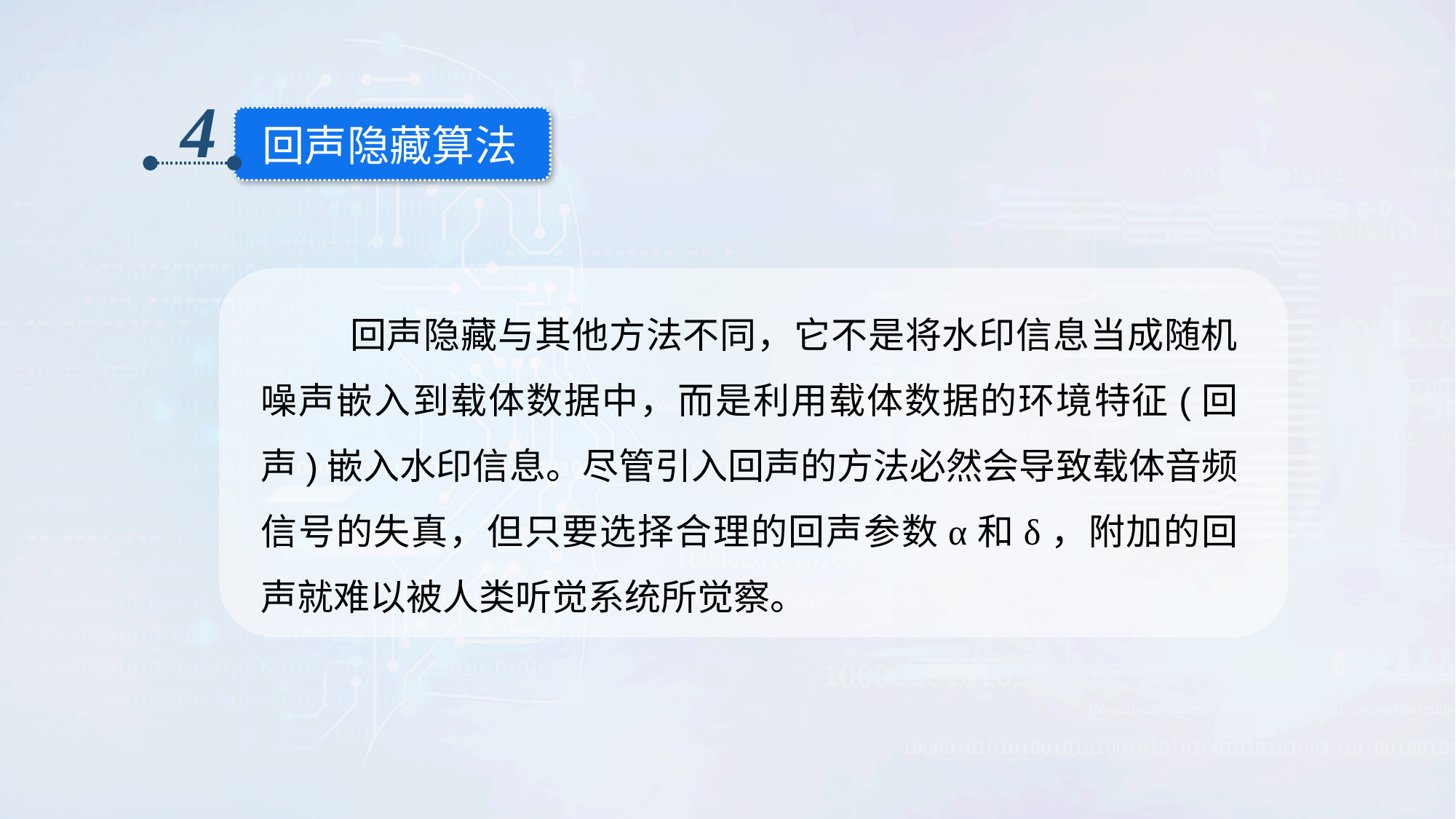

4

回声隐藏算法

         回声隐藏与其他方法不同，它不是将水印信息当成随机噪声嵌入到载体数据中，而是利用载体数据的环境特征(回声)嵌入水印信息。尽管引入回声的方法必然会导致载体音频信号的失真，但只要选择合理的回声参数α和δ，附加的回声就难以被人类听觉系统所觉察。